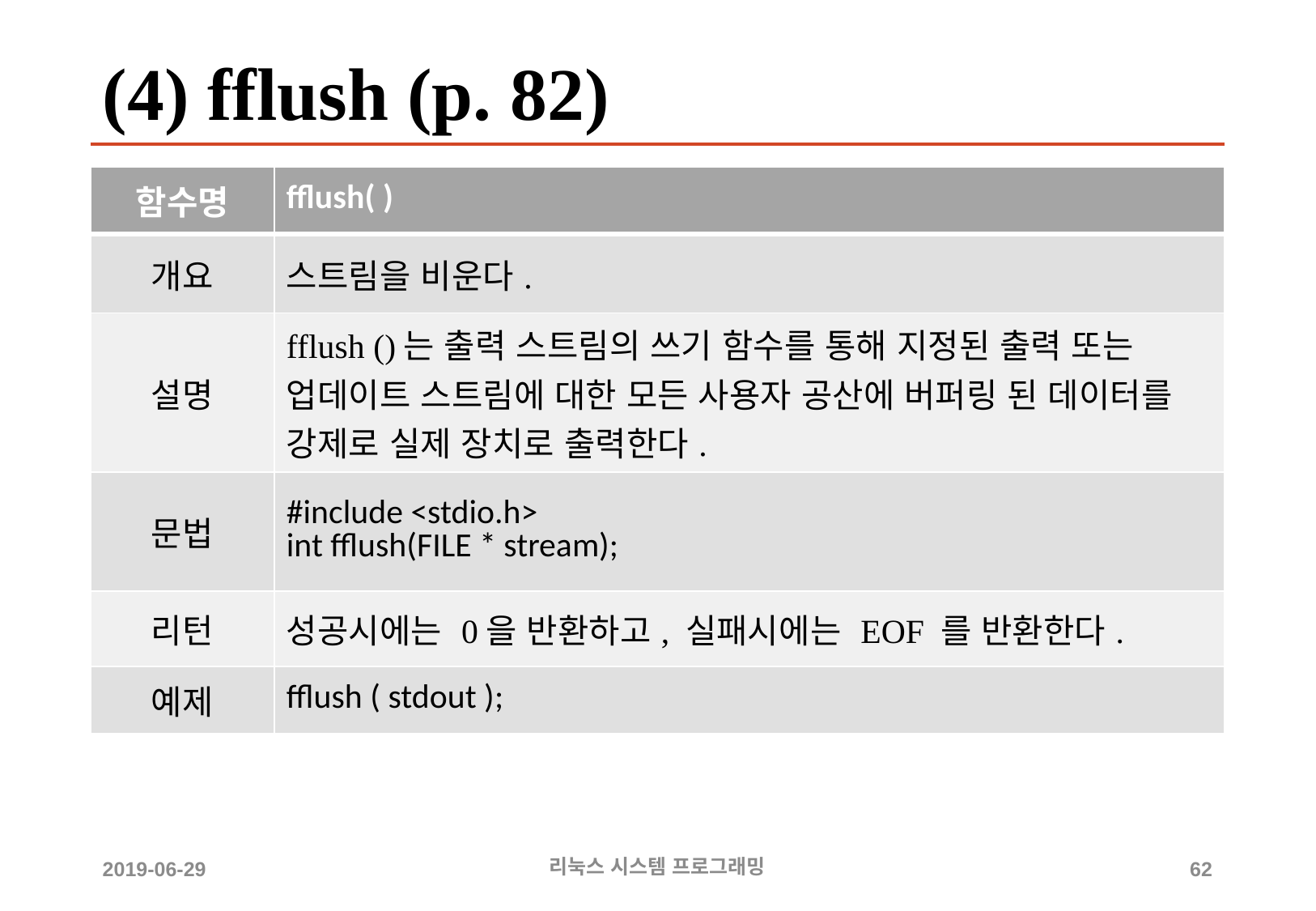

# (4) fflush (p. 82)
| 함수명 | fflush( ) |
| --- | --- |
| 개요 | 스트림을 비운다. |
| 설명 | fflush ()는 출력 스트림의 쓰기 함수를 통해 지정된 출력 또는 업데이트 스트림에 대한 모든 사용자 공산에 버퍼링 된 데이터를 강제로 실제 장치로 출력한다. |
| 문법 | #include <stdio.h> int fflush(FILE \* stream); |
| 리턴 | 성공시에는 0을 반환하고, 실패시에는 EOF 를 반환한다. |
| 예제 | fflush ( stdout ); |
2019-06-29
리눅스 시스템 프로그래밍
62